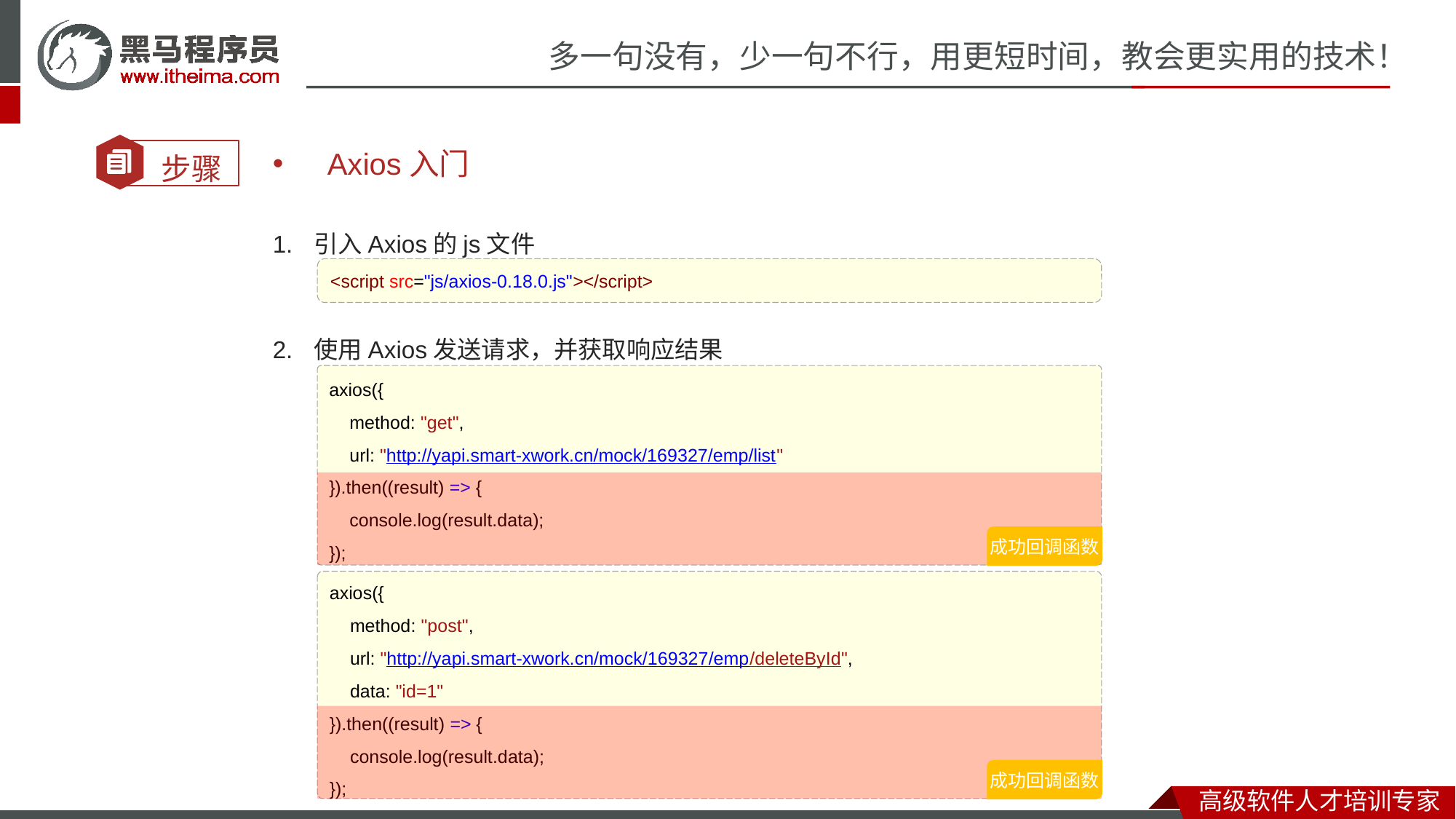

Axios入门
引入Axios的js文件

使用Axios发送请求，并获取响应结果
<script src="js/axios-0.18.0.js"></script>
axios({
    method: "get",
    url: "http://yapi.smart-xwork.cn/mock/169327/emp/list"
}).then((result) => {
    console.log(result.data);
});

成功回调函数
axios({
    method: "post",
    url: "http://yapi.smart-xwork.cn/mock/169327/emp/deleteById",
    data: "id=1"
}).then((result) => {
    console.log(result.data);
});

成功回调函数